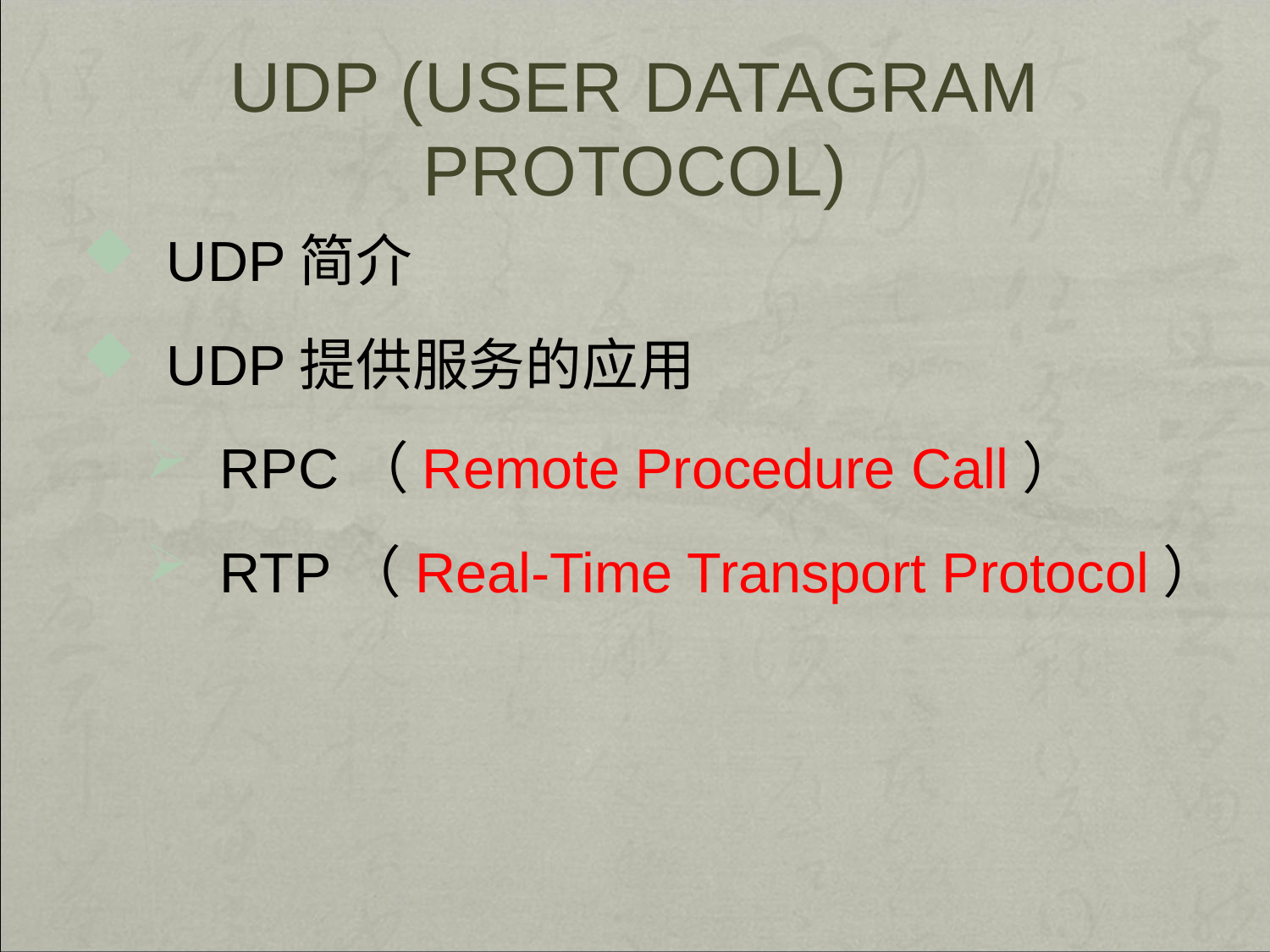

# UDP (User Datagram Protocol)
UDP简介
UDP提供服务的应用
RPC（Remote Procedure Call）
RTP（Real-Time Transport Protocol）
134